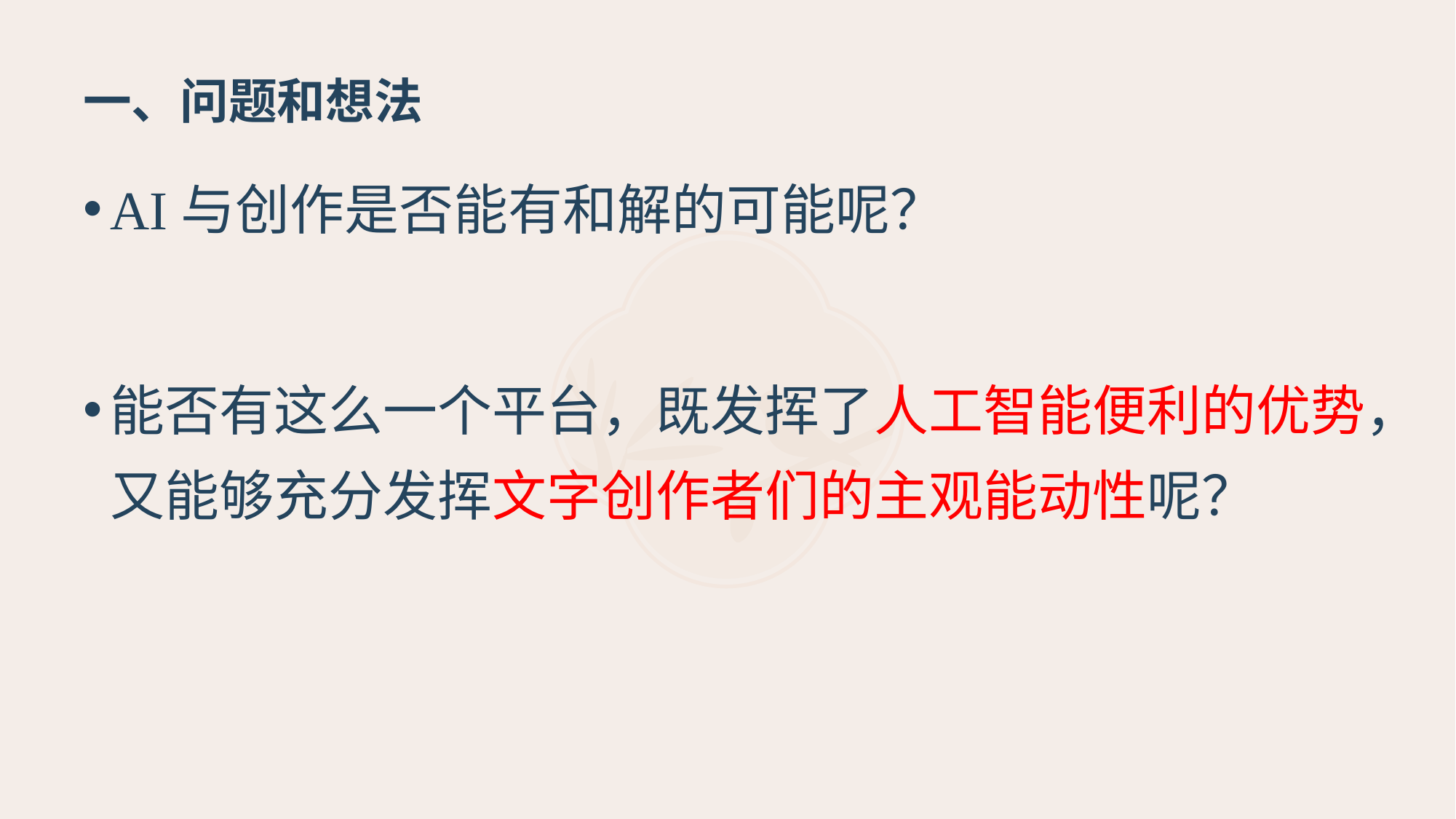

# 一、问题和想法
AI与创作是否能有和解的可能呢？

能否有这么一个平台，既发挥了人工智能便利的优势，又能够充分发挥文字创作者们的主观能动性呢？